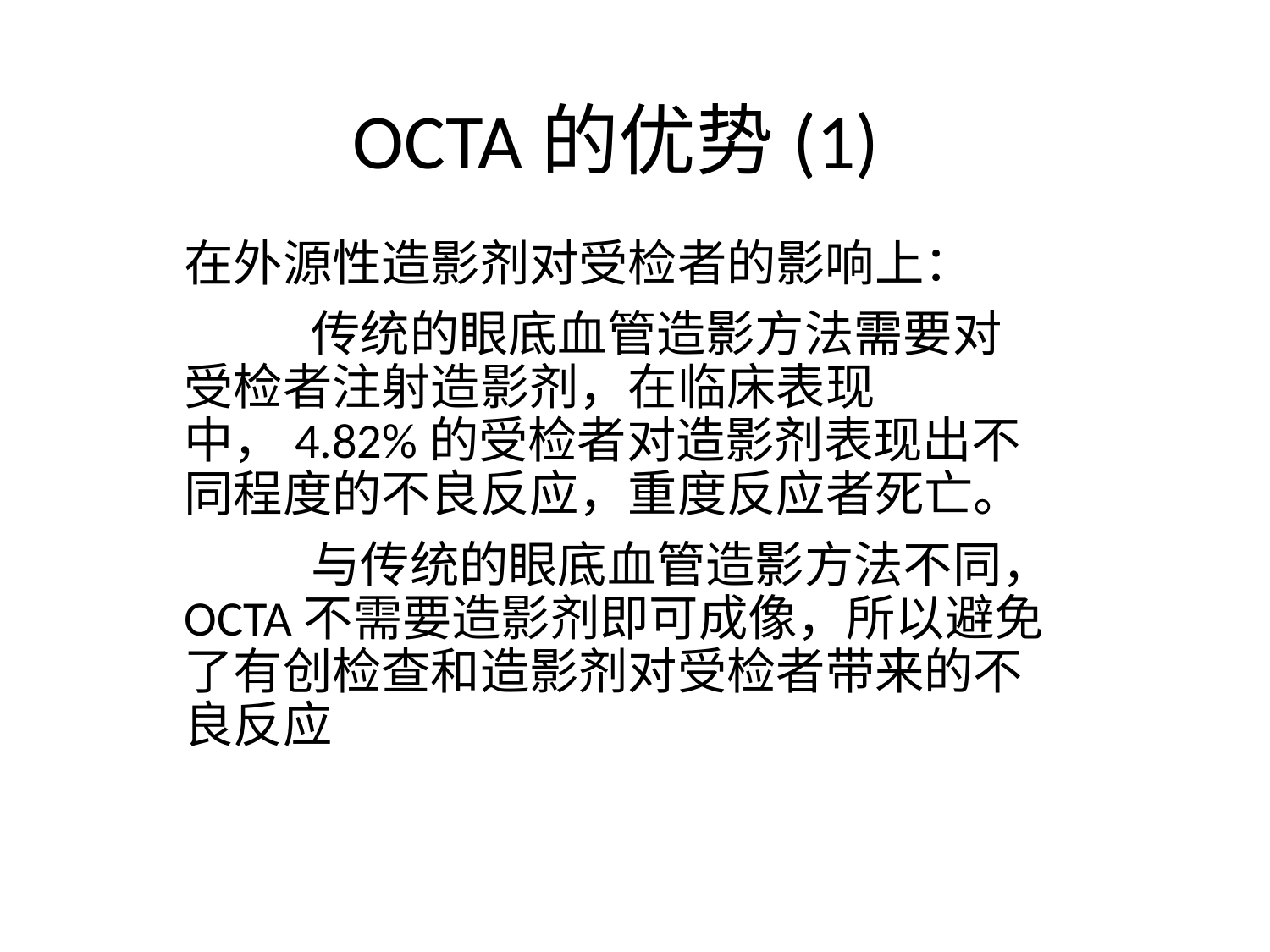

# OCTA的优势(1)
在外源性造影剂对受检者的影响上：
	传统的眼底血管造影方法需要对受检者注射造影剂，在临床表现中，4.82%的受检者对造影剂表现出不同程度的不良反应，重度反应者死亡。
	与传统的眼底血管造影方法不同，OCTA不需要造影剂即可成像，所以避免了有创检查和造影剂对受检者带来的不良反应